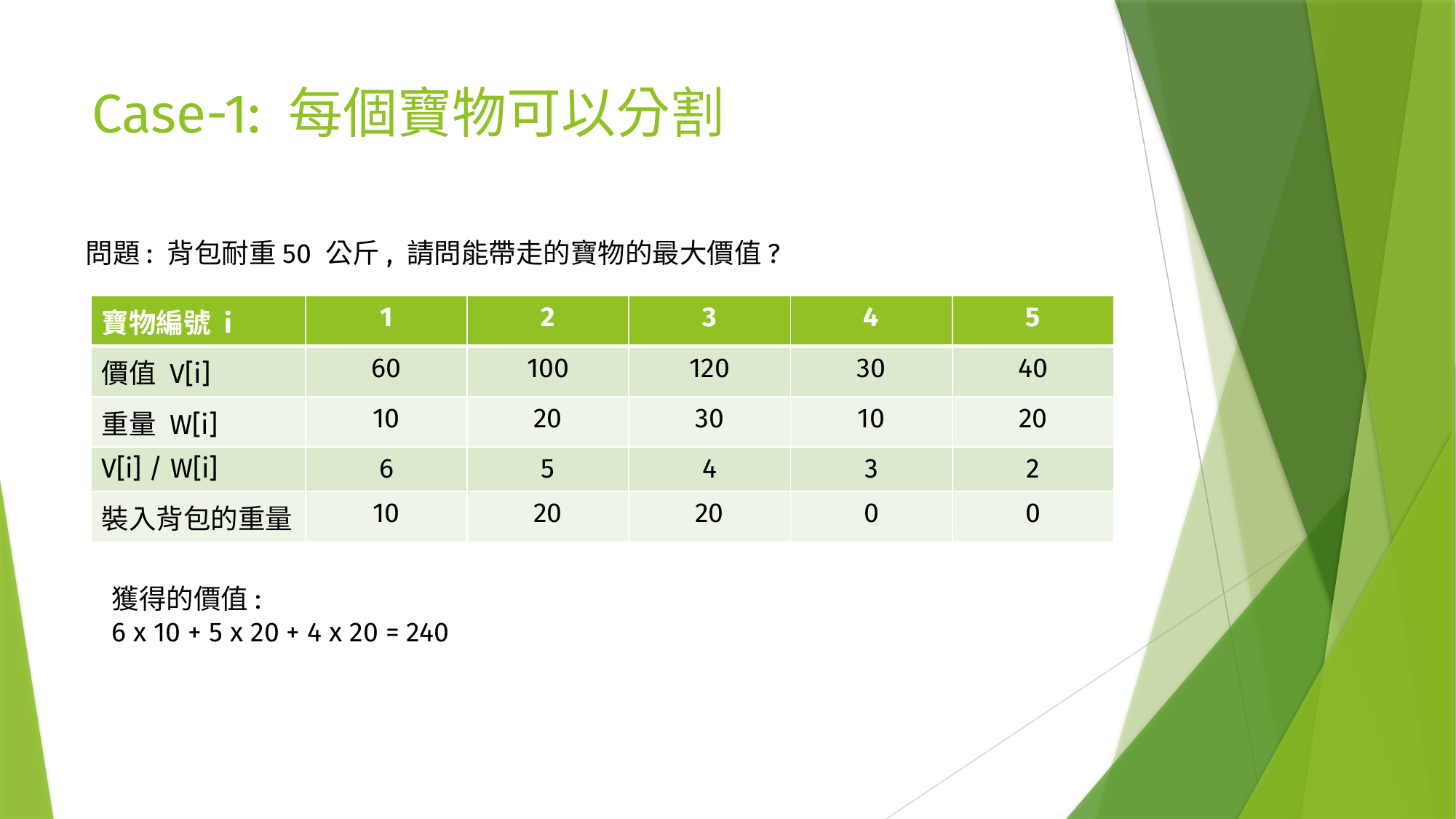

# Case-1: 每個寶物可以分割
問題: 背包耐重50 公斤, 請問能帶走的寶物的最大價值?
| 寶物編號 i | 1 | 2 | 3 | 4 | 5 |
| --- | --- | --- | --- | --- | --- |
| 價值 V[i] | 60 | 100 | 120 | 30 | 40 |
| 重量 W[i] | 10 | 20 | 30 | 10 | 20 |
| V[i] / W[i] | 6 | 5 | 4 | 3 | 2 |
| 裝入背包的重量 | 10 | 20 | 20 | 0 | 0 |
獲得的價值:
6 x 10 + 5 x 20 + 4 x 20 = 240